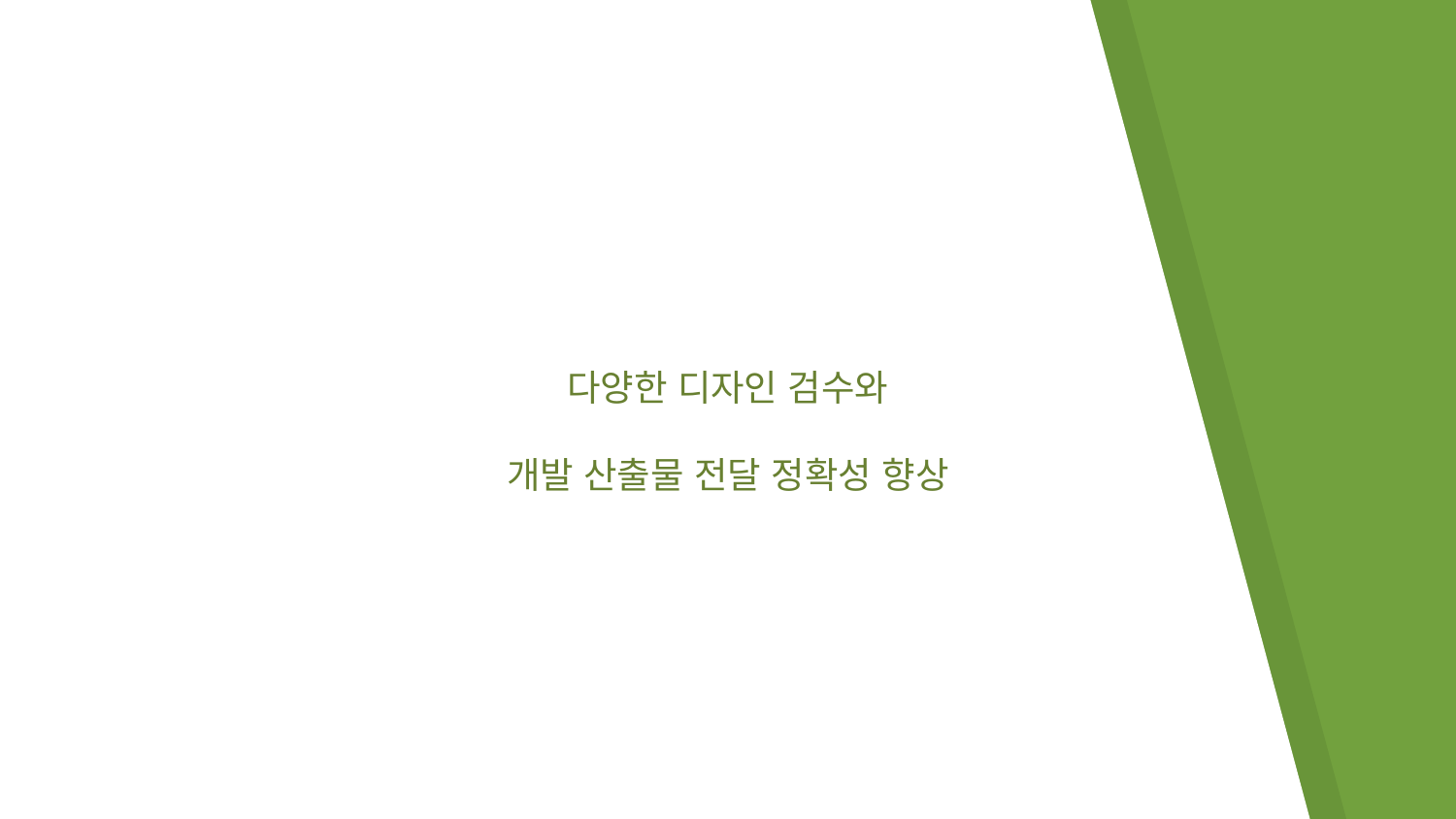

다양한 디자인 검수와
개발 산출물 전달 정확성 향상